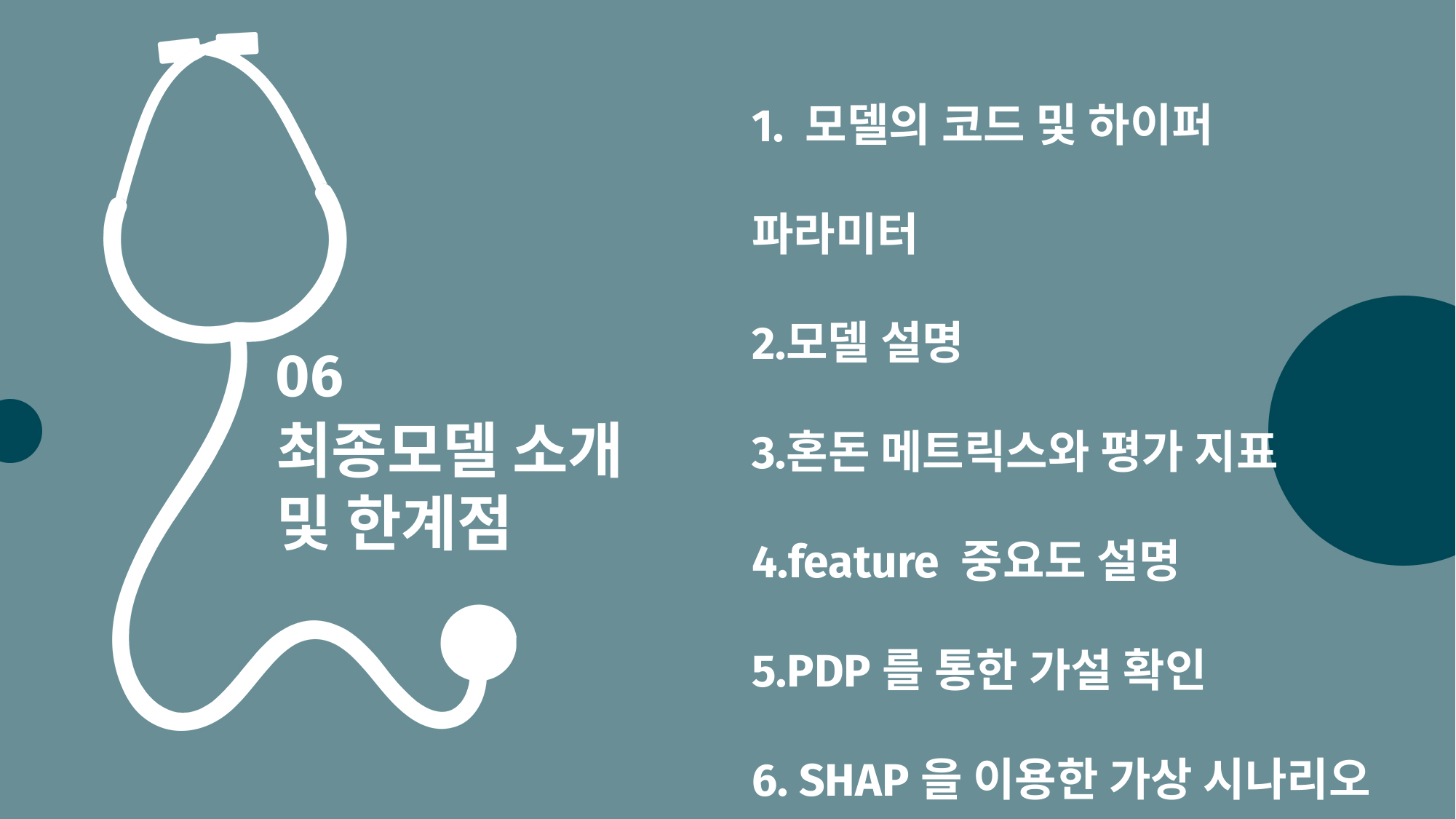

모델의 코드 및 하이퍼 파라미터
모델 설명
혼돈 메트릭스와 평가 지표
feature 중요도 설명
PDP를 통한 가설 확인
 SHAP을 이용한 가상 시나리오
모델의 한계점
06
최종모델 소개 및 한계점